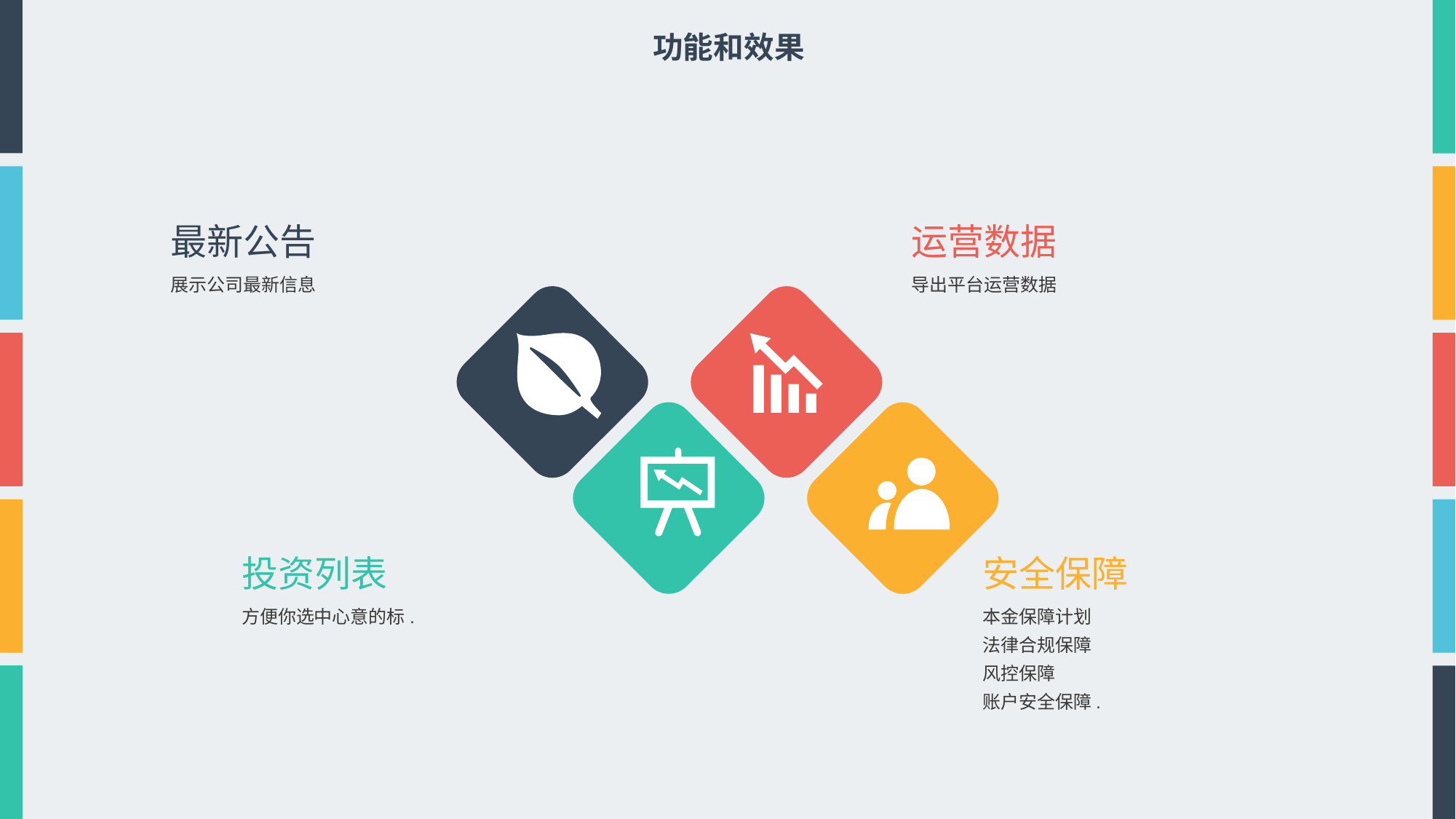

功能和效果

最新公告
运营数据
展示公司最新信息
导出平台运营数据

投资列表
安全保障
方便你选中心意的标.
本金保障计划
法律合规保障
风控保障
账户安全保障.